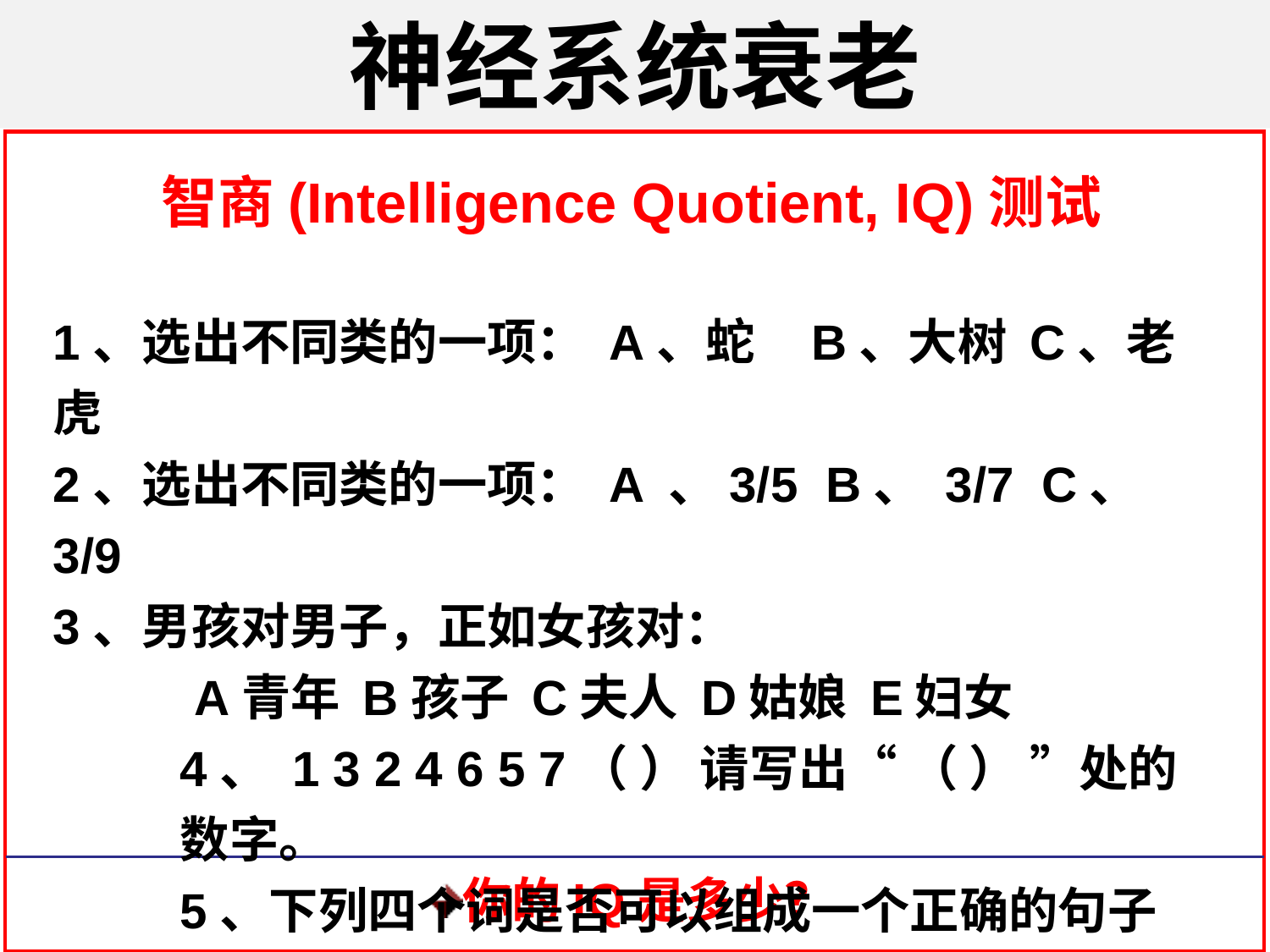

神经系统衰老

智商(Intelligence Quotient, IQ)测试
1、选出不同类的一项： A、蛇    B、大树 C、老虎
2、选出不同类的一项： A 、3/5  B、 3/7  C、 3/9
3、男孩对男子，正如女孩对：
 A青年 B孩子 C夫人 D姑娘 E妇女
4、 1 3 2 4 6 5 7（ ） 请写出“ （ ） ”处的数字。
5、下列四个词是否可以组成一个正确的句子
 生活  水里  鱼  在
你的IQ是多少？